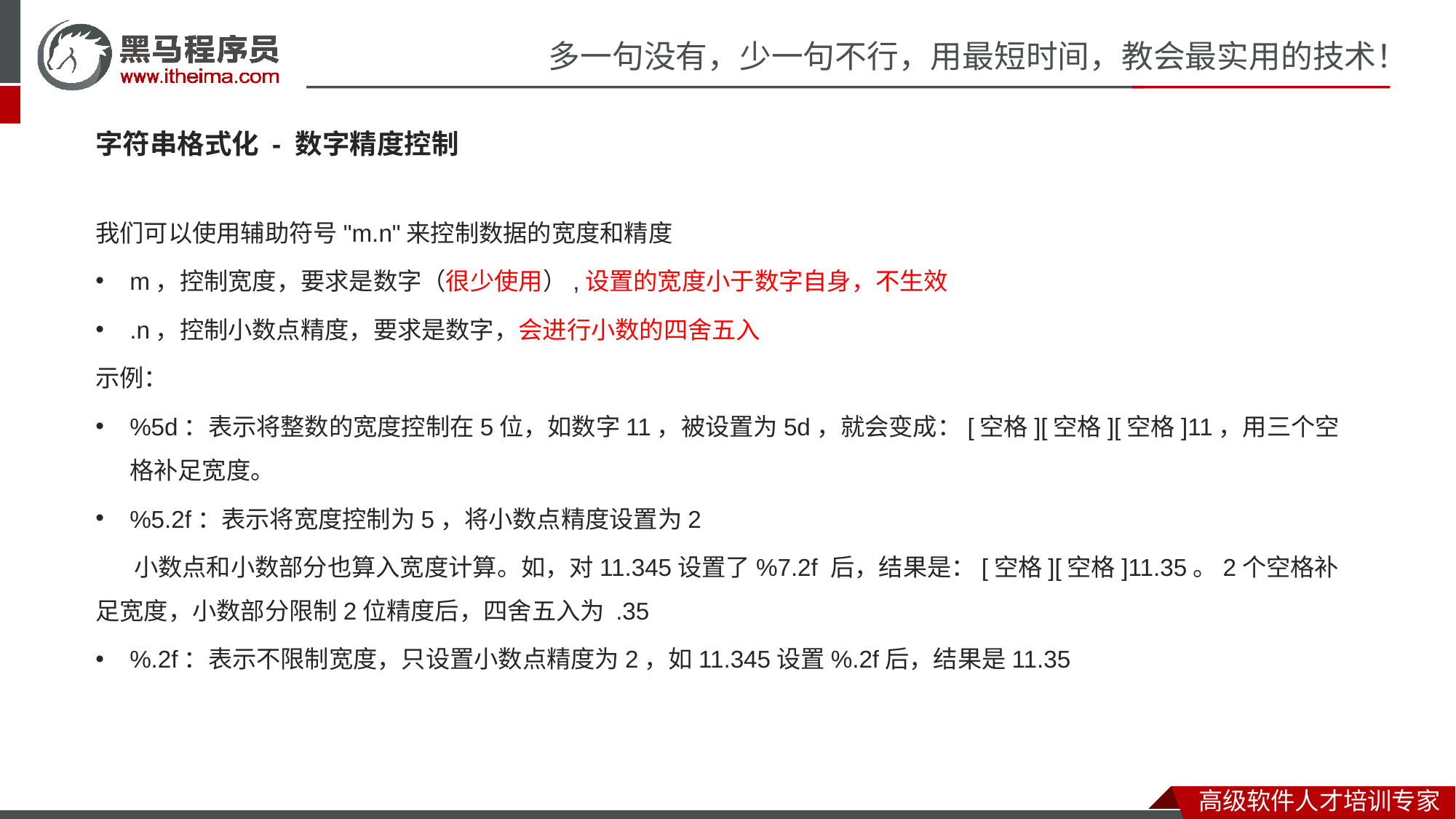

字符串格式化 - 数字精度控制
我们可以使用辅助符号"m.n"来控制数据的宽度和精度
m，控制宽度，要求是数字（很少使用）,设置的宽度小于数字自身，不生效
.n，控制小数点精度，要求是数字，会进行小数的四舍五入
示例：
%5d：表示将整数的宽度控制在5位，如数字11，被设置为5d，就会变成：[空格][空格][空格]11，用三个空格补足宽度。
%5.2f：表示将宽度控制为5，将小数点精度设置为2
      小数点和小数部分也算入宽度计算。如，对11.345设置了%7.2f 后，结果是：[空格][空格]11.35。2个空格补足宽度，小数部分限制2位精度后，四舍五入为 .35
%.2f：表示不限制宽度，只设置小数点精度为2，如11.345设置%.2f后，结果是11.35